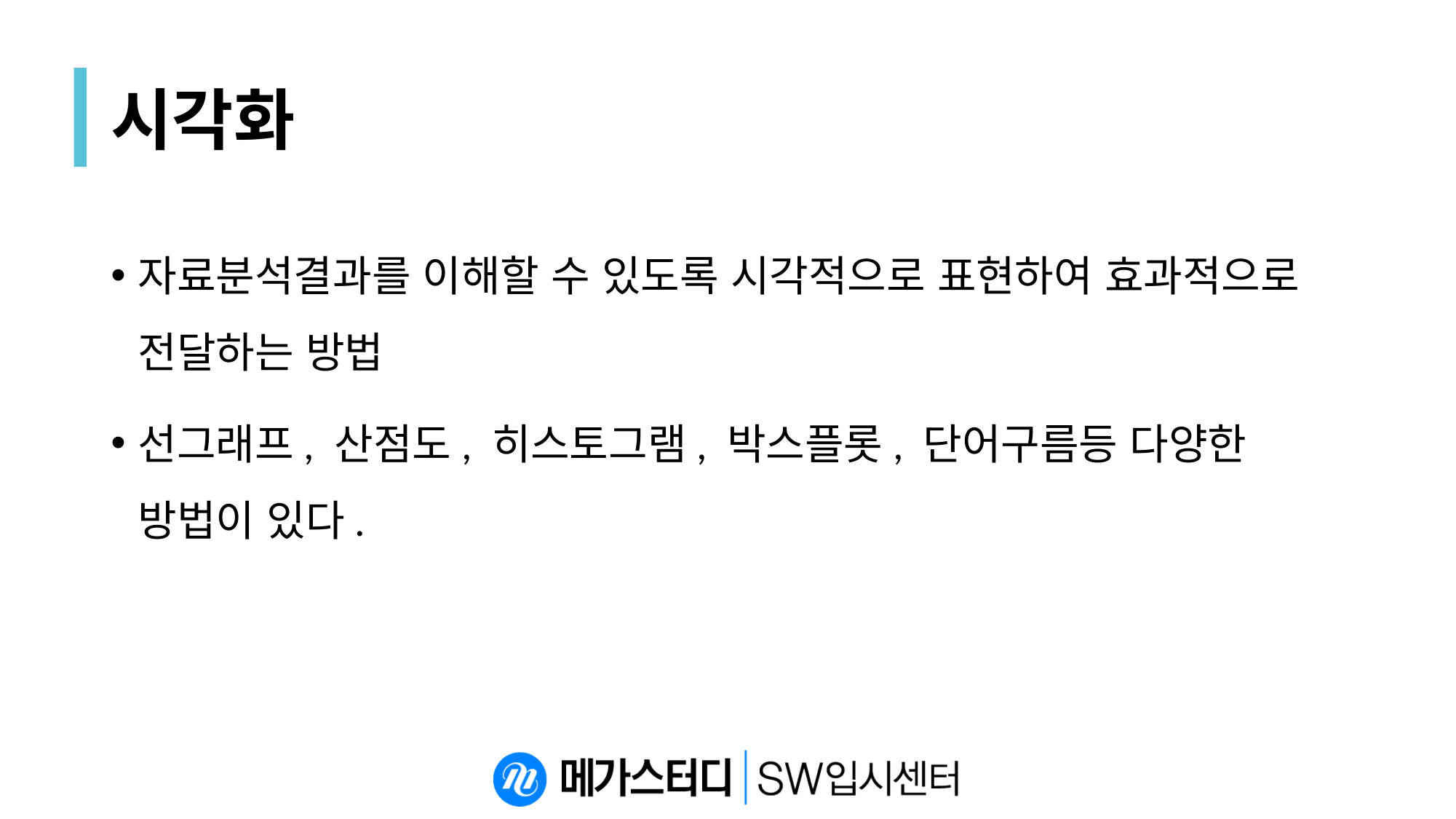

# 시각화
자료분석결과를 이해할 수 있도록 시각적으로 표현하여 효과적으로 전달하는 방법
선그래프, 산점도, 히스토그램, 박스플롯, 단어구름등 다양한 방법이 있다.